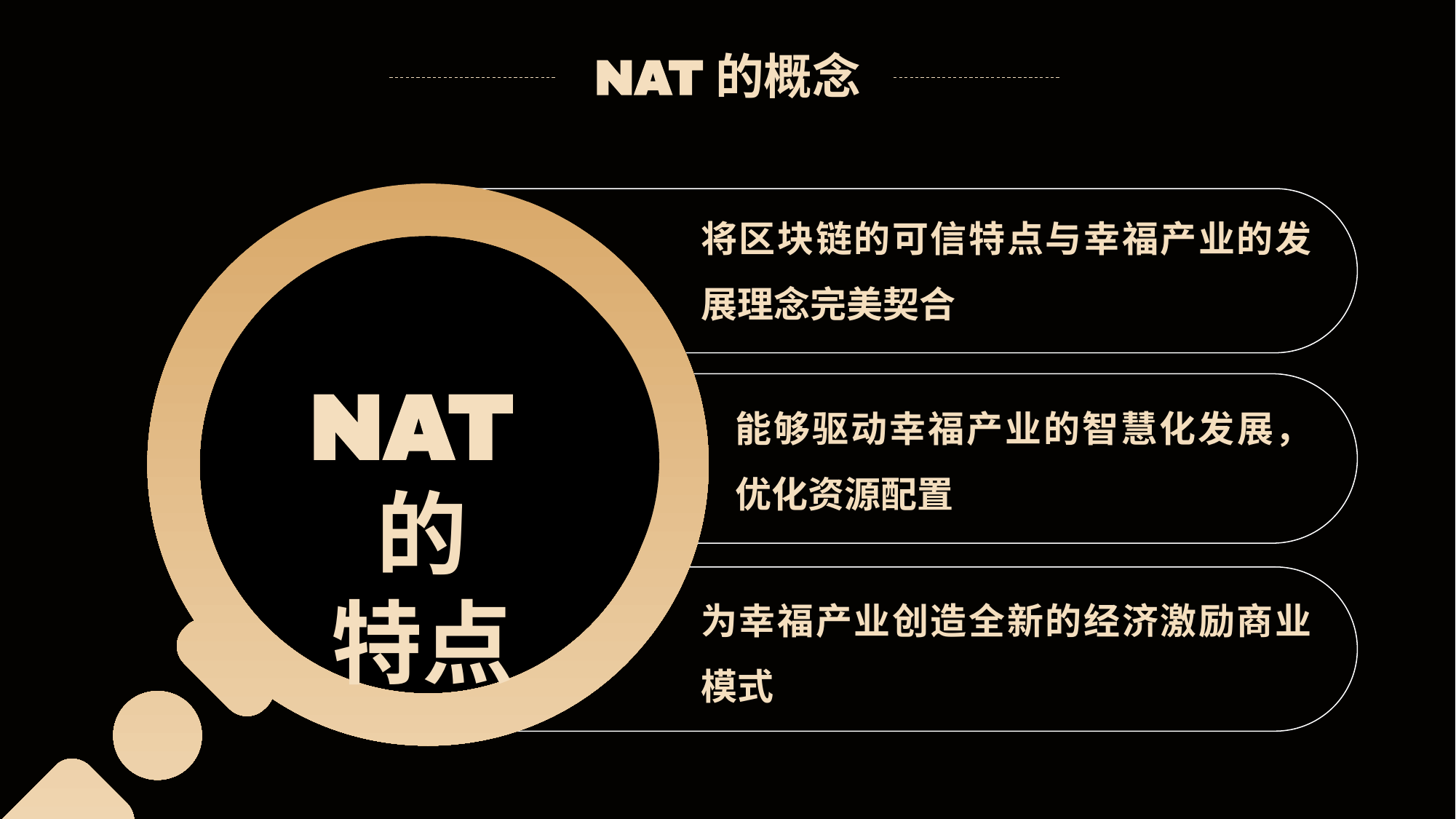

NAT的概念

NAT的
特点

将区块链的可信特点与幸福产业的发展理念完美契合

能够驱动幸福产业的智慧化发展，优化资源配置

为幸福产业创造全新的经济激励商业模式